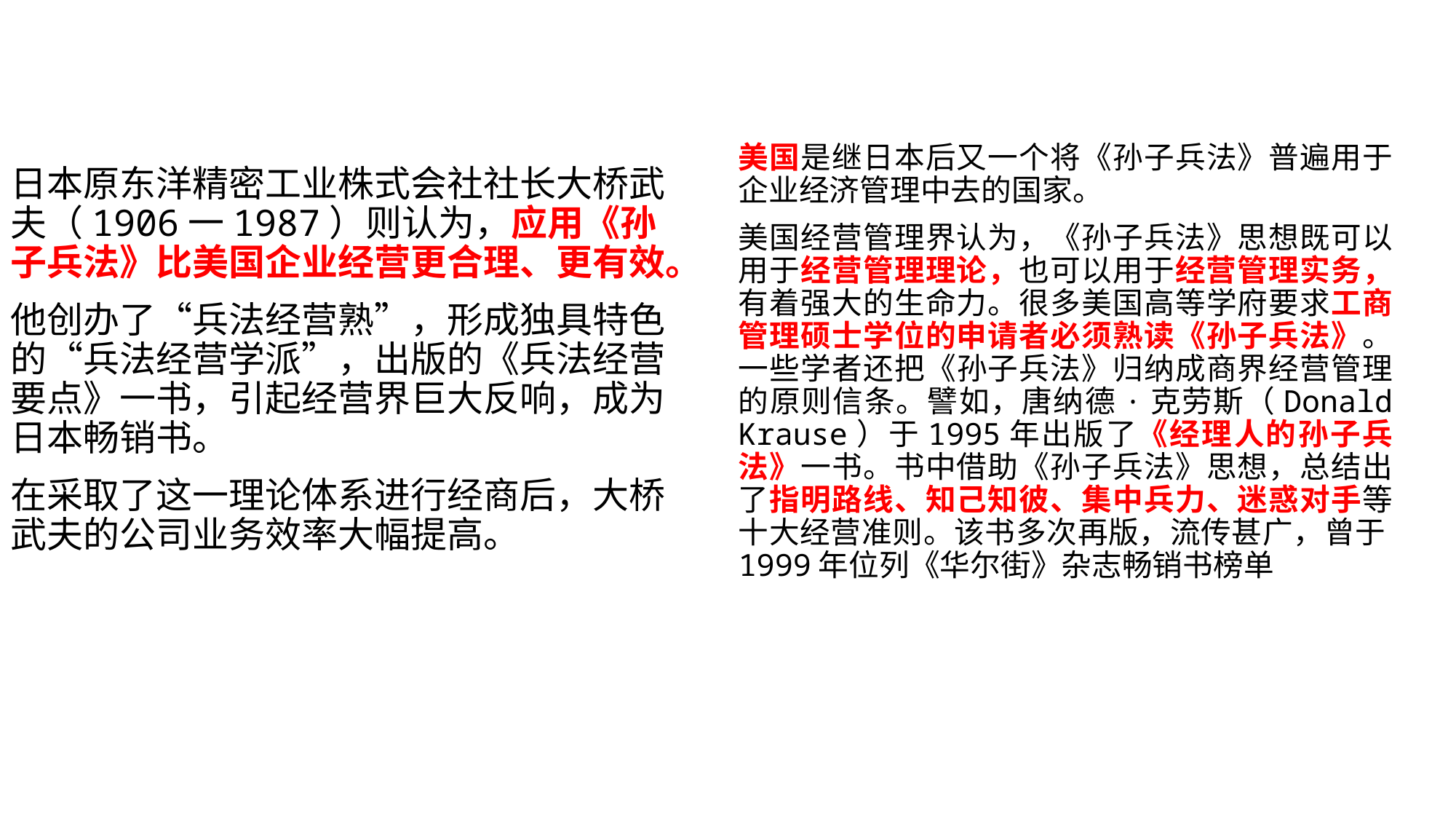

美国是继日本后又一个将《孙子兵法》普遍用于企业经济管理中去的国家。
美国经营管理界认为，《孙子兵法》思想既可以用于经营管理理论，也可以用于经营管理实务，有着强大的生命力。很多美国高等学府要求工商管理硕士学位的申请者必须熟读《孙子兵法》。一些学者还把《孙子兵法》归纳成商界经营管理的原则信条。譬如，唐纳德·克劳斯（Donald Krause）于1995年出版了《经理人的孙子兵法》一书。书中借助《孙子兵法》思想，总结出了指明路线、知己知彼、集中兵力、迷惑对手等十大经营准则。该书多次再版，流传甚广，曾于1999年位列《华尔街》杂志畅销书榜单
日本原东洋精密工业株式会社社长大桥武夫（1906一1987）则认为，应用《孙子兵法》比美国企业经营更合理、更有效。
他创办了“兵法经营熟”，形成独具特色的“兵法经营学派”，出版的《兵法经营要点》一书，引起经营界巨大反响，成为日本畅销书。
在采取了这一理论体系进行经商后，大桥武夫的公司业务效率大幅提高。